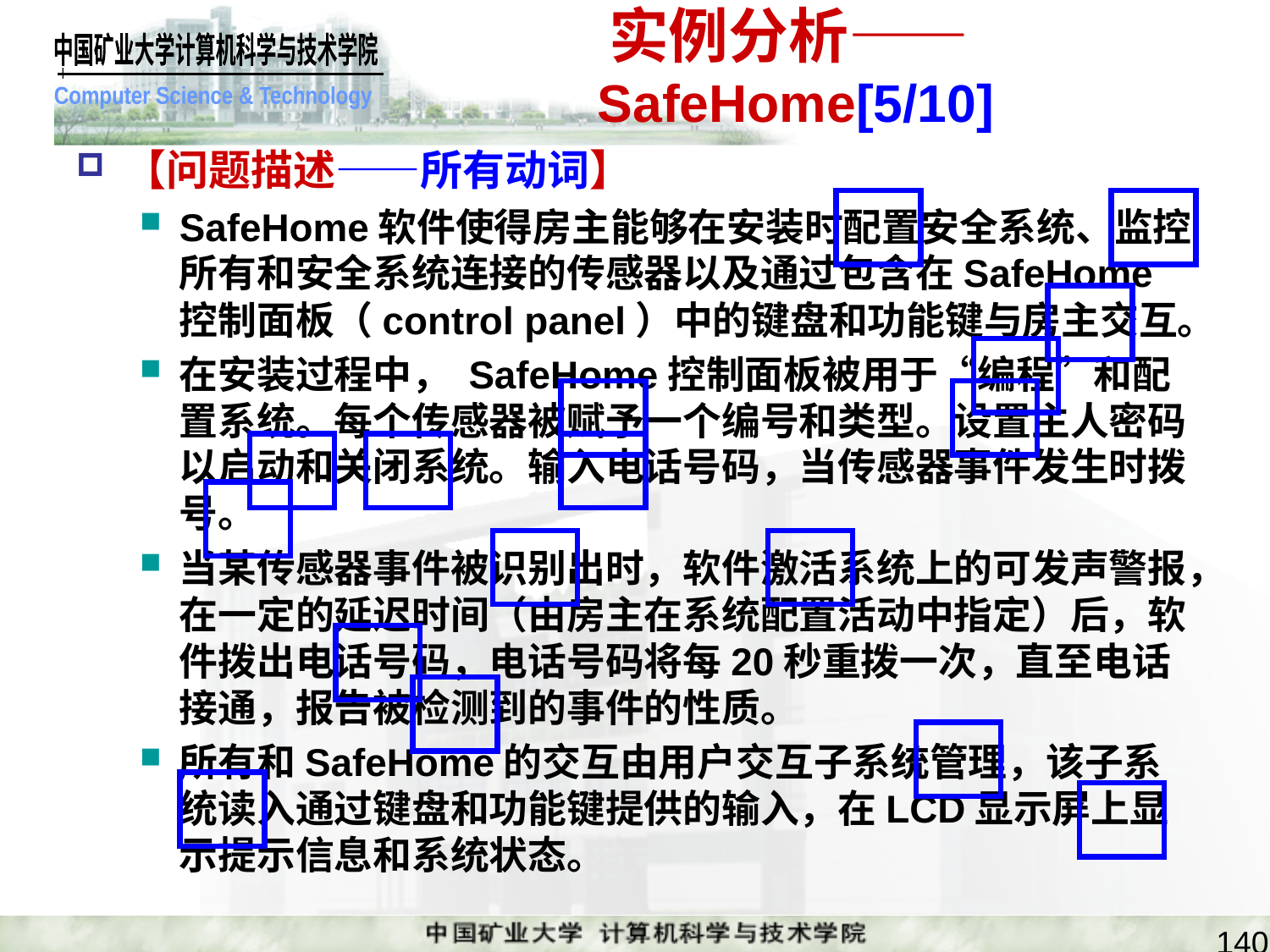

# 实例分析——SafeHome[5/10]
【问题描述——所有动词】
SafeHome软件使得房主能够在安装时配置安全系统、监控所有和安全系统连接的传感器以及通过包含在SafeHome控制面板（control panel）中的键盘和功能键与房主交互。
在安装过程中， SafeHome控制面板被用于“编程”和配置系统。每个传感器被赋予一个编号和类型。设置主人密码以启动和关闭系统。输入电话号码，当传感器事件发生时拨号。
当某传感器事件被识别出时，软件激活系统上的可发声警报，在一定的延迟时间（由房主在系统配置活动中指定）后，软件拨出电话号码，电话号码将每20秒重拨一次，直至电话接通，报告被检测到的事件的性质。
所有和SafeHome的交互由用户交互子系统管理，该子系统读入通过键盘和功能键提供的输入，在LCD显示屏上显示提示信息和系统状态。

140
140